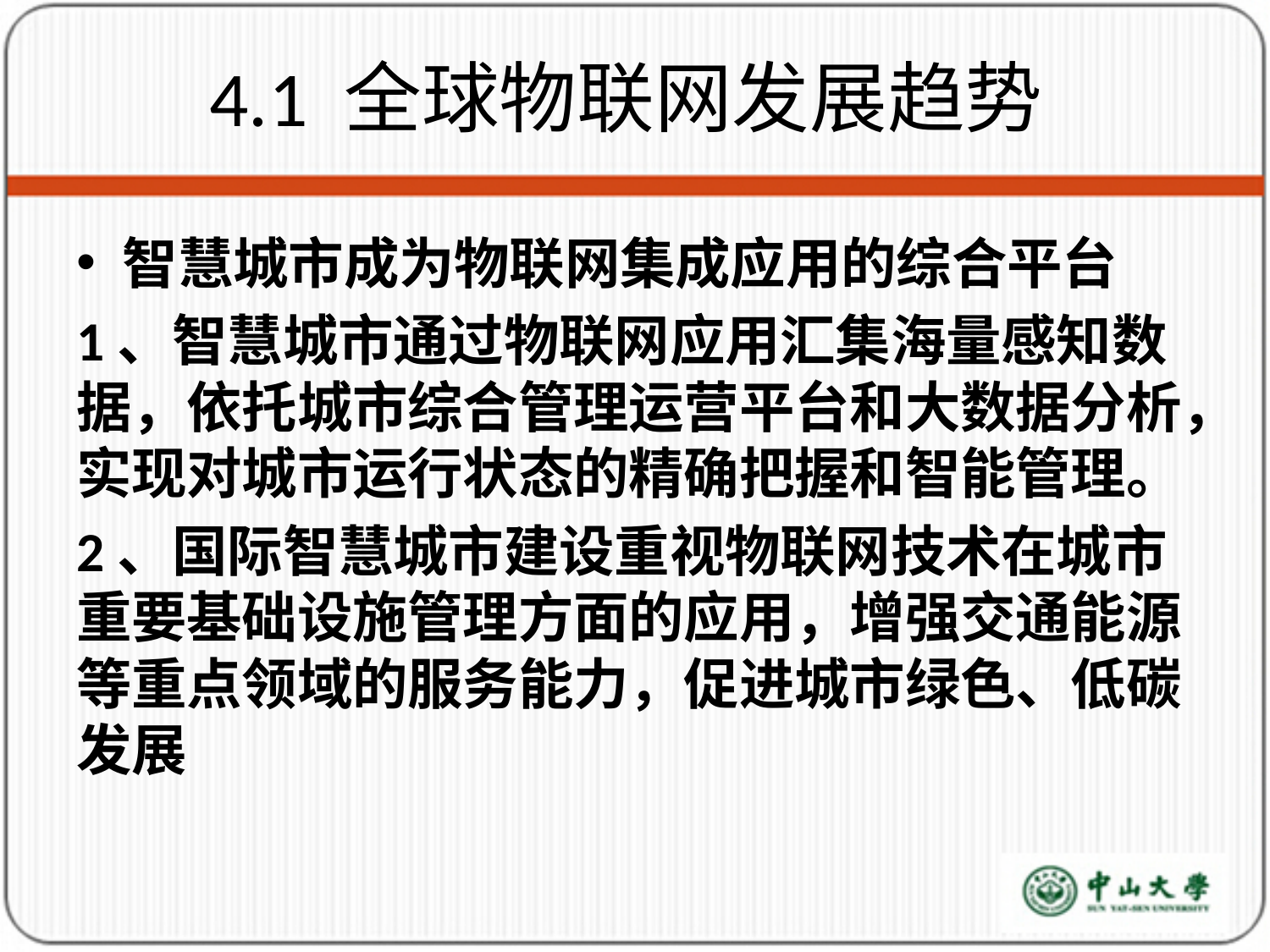

# 4.1 全球物联网发展趋势
智慧城市成为物联网集成应用的综合平台
1、智慧城市通过物联网应用汇集海量感知数据，依托城市综合管理运营平台和大数据分析，实现对城市运行状态的精确把握和智能管理。
2、国际智慧城市建设重视物联网技术在城市重要基础设施管理方面的应用，增强交通能源等重点领域的服务能力，促进城市绿色、低碳发展